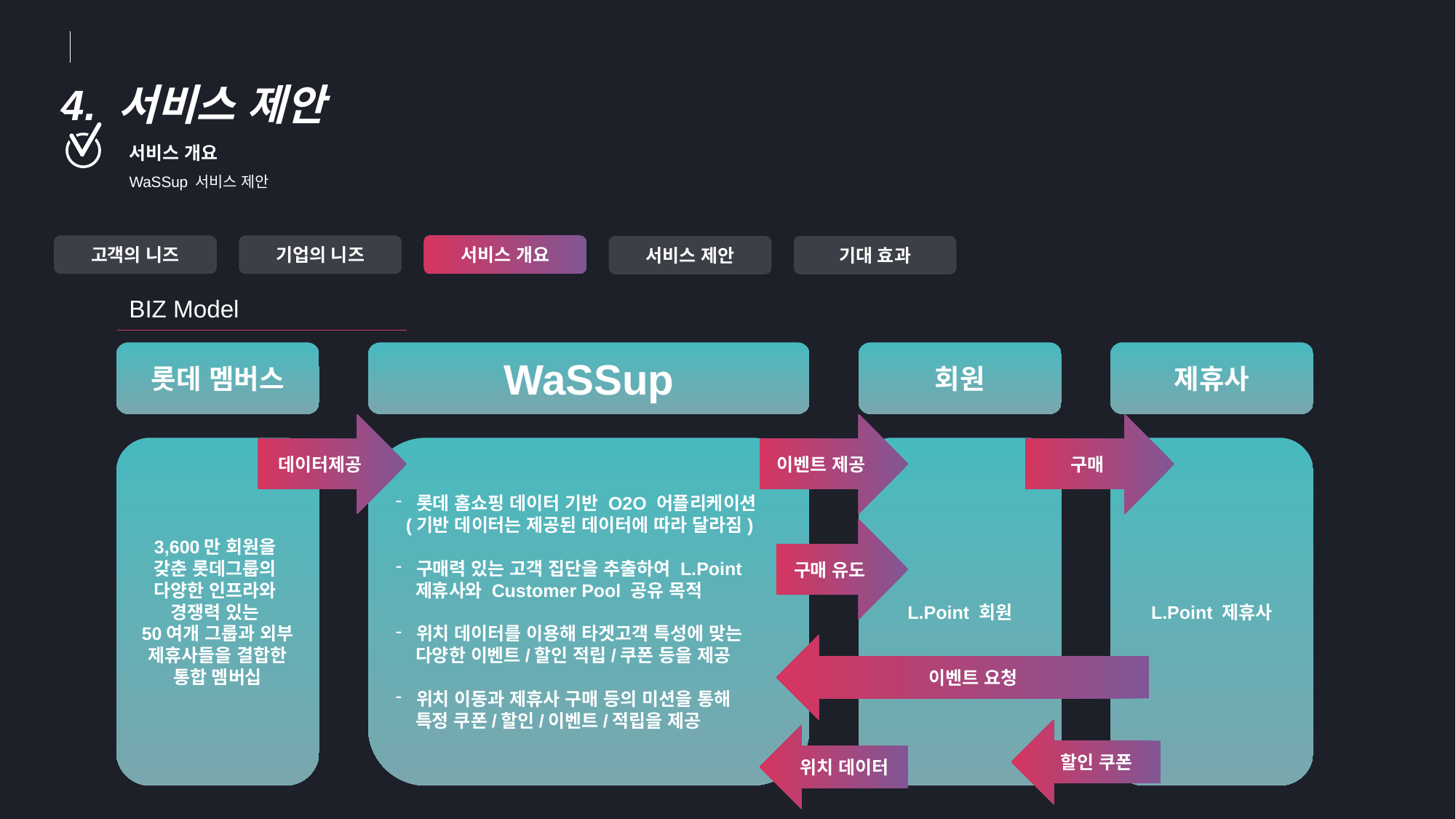

4. 서비스 제안

서비스 개요
WaSSup 서비스 제안
고객의 니즈
기업의 니즈
서비스 개요
서비스 제안
기대 효과
BIZ Model
WaSSup
제휴사
롯데 멤버스
회원
구매
데이터제공
이벤트 제공
L.Point 제휴사
L.Point 회원
3,600만 회원을
갖춘 롯데그룹의
다양한 인프라와
경쟁력 있는
50여개 그룹과 외부 제휴사들을 결합한 통합 멤버십
롯데 홈쇼핑 데이터 기반 O2O 어플리케이션
  (기반 데이터는 제공된 데이터에 따라 달라짐)

구매력 있는 고객 집단을 추출하여 L.Point
   제휴사와 Customer Pool 공유 목적

위치 데이터를 이용해 타겟고객 특성에 맞는
   다양한 이벤트/할인 적립/쿠폰 등을 제공

위치 이동과 제휴사 구매 등의 미션을 통해
   특정 쿠폰/할인/이벤트/적립을 제공
구매 유도
이벤트 요청
할인 쿠폰
위치 데이터